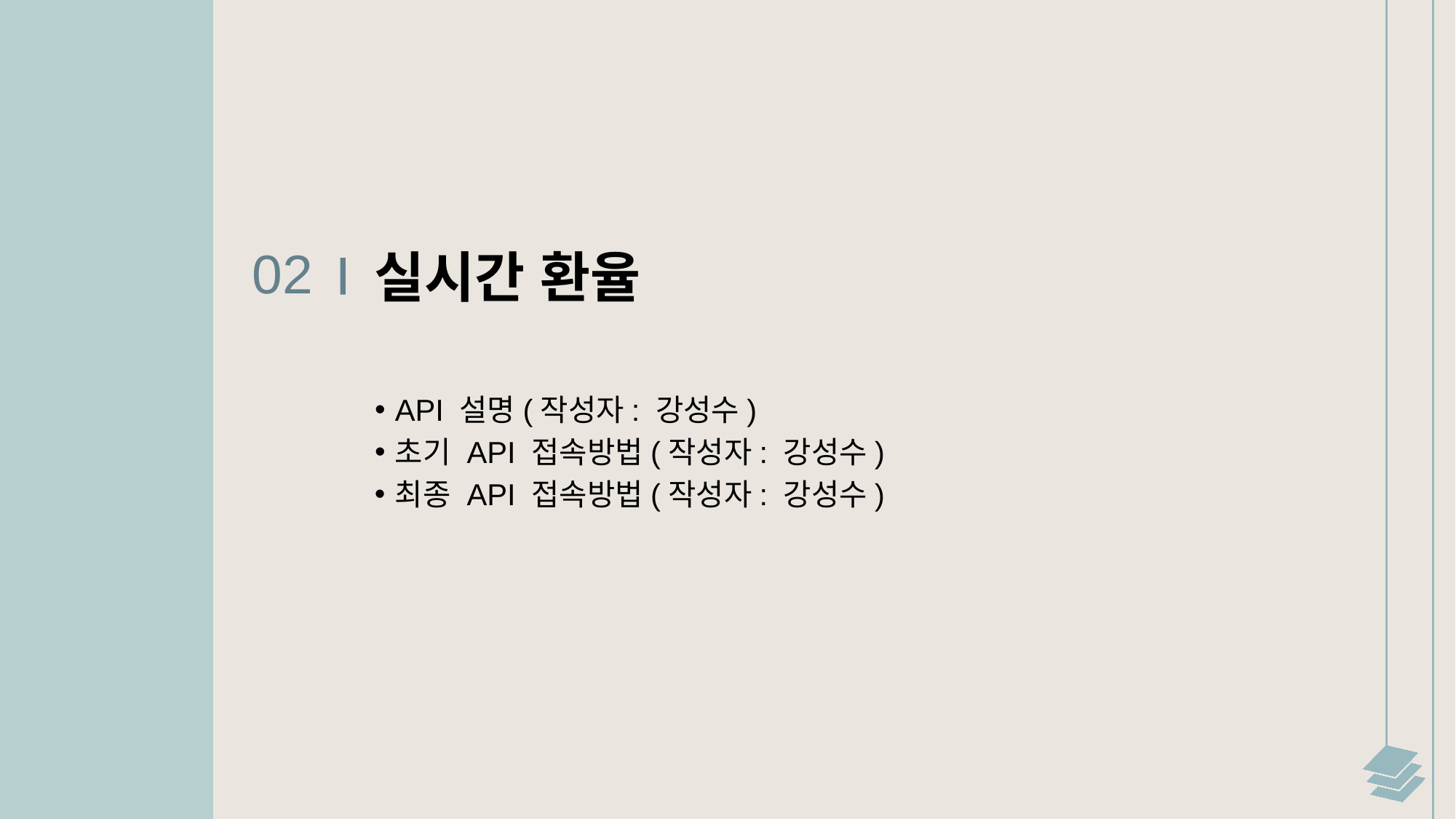

02
실시간 환율

API 설명(작성자: 강성수)
초기 API 접속방법(작성자: 강성수)
최종 API 접속방법(작성자: 강성수)